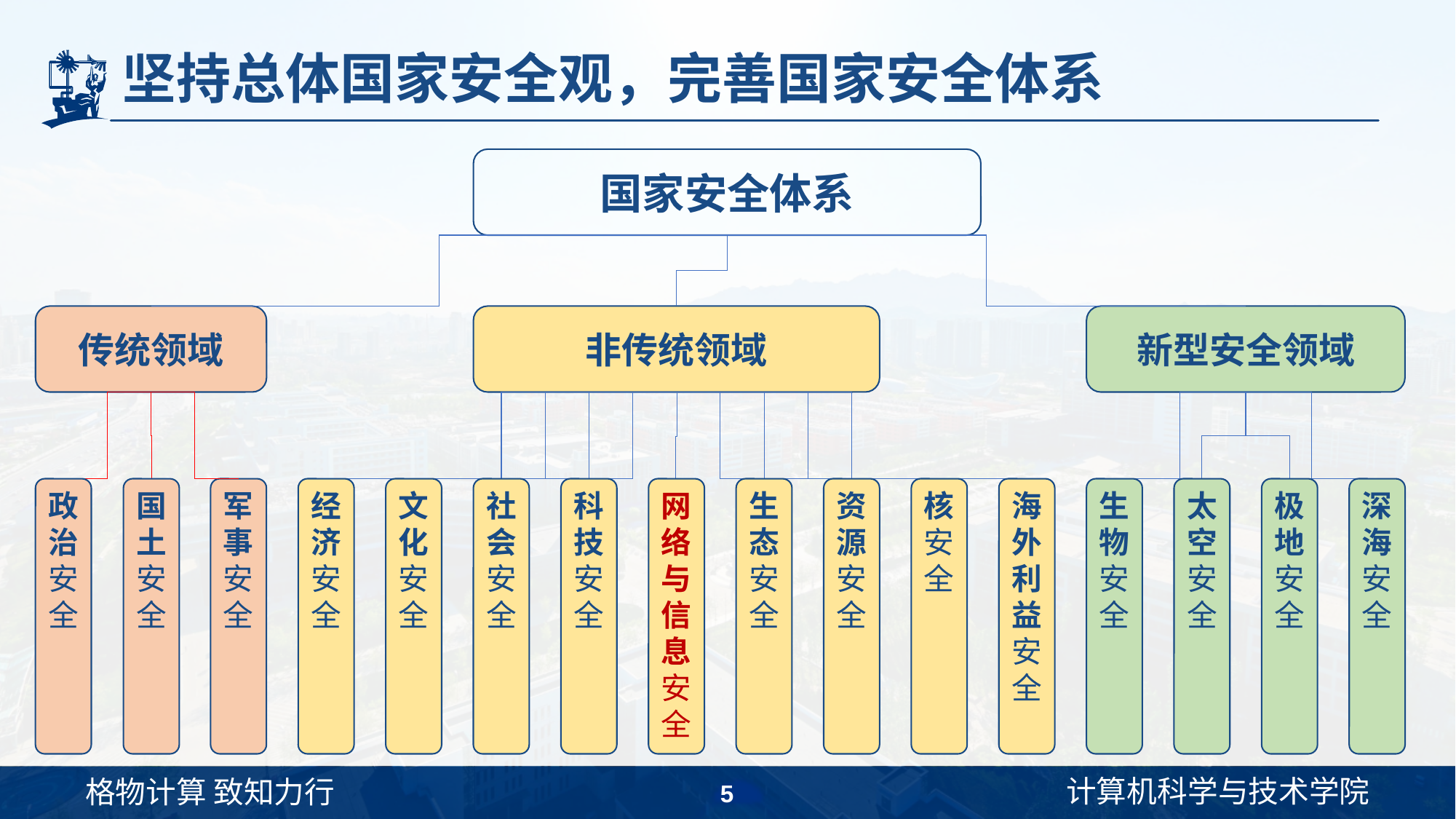

# 坚持总体国家安全观，完善国家安全体系
国家安全体系
传统领域
非传统领域
新型安全领域
政治安全
国土安全
军事安全
经济安全
文化安全
社会安全
科技安全
网络
与信息
安全
生态安全
资源安全
核
安全
海外利益安全
生物安全
太空安全
极地安全
深海安全
5